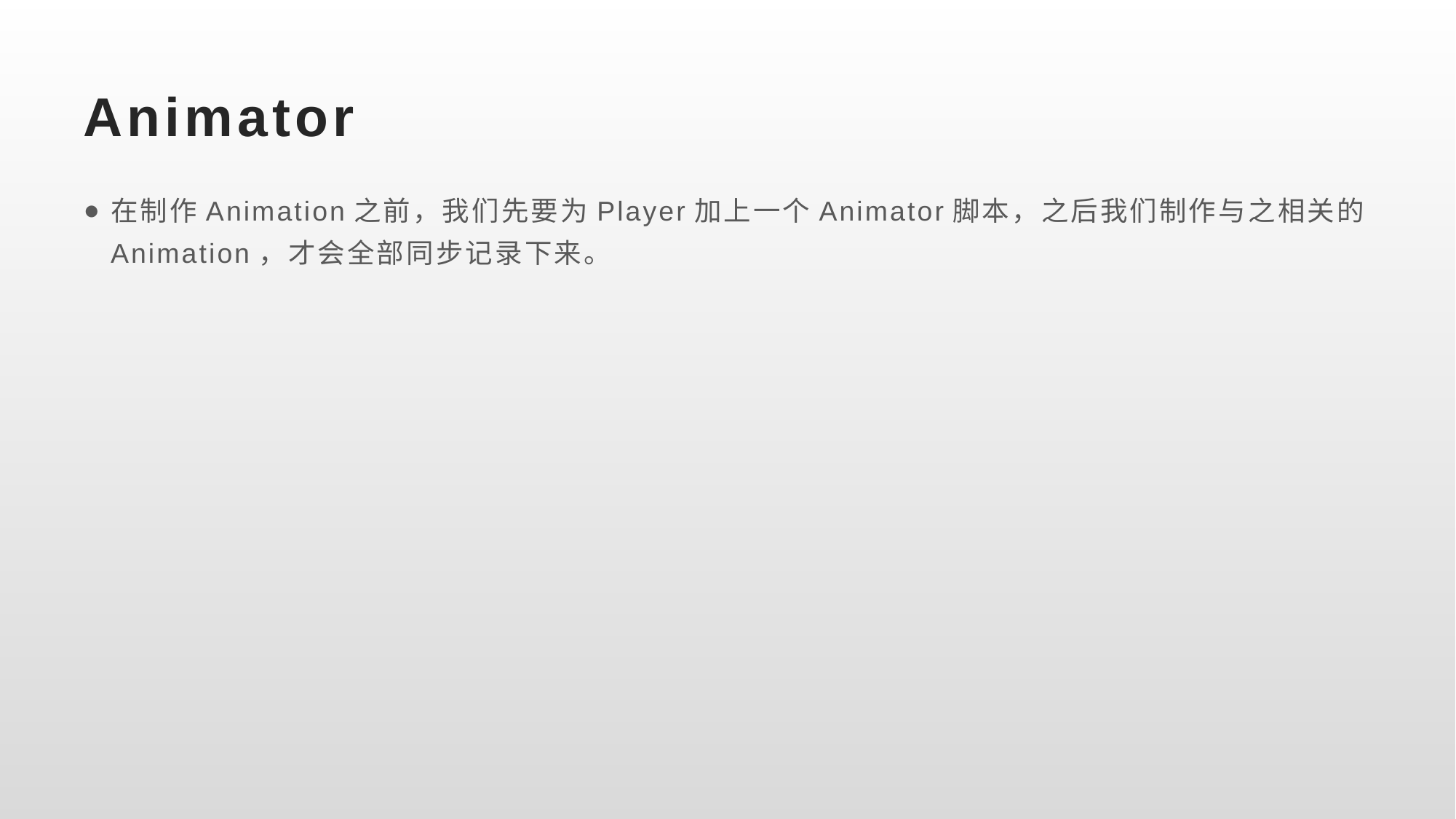

# Animator
在制作Animation之前，我们先要为Player加上一个Animator脚本，之后我们制作与之相关的Animation，才会全部同步记录下来。